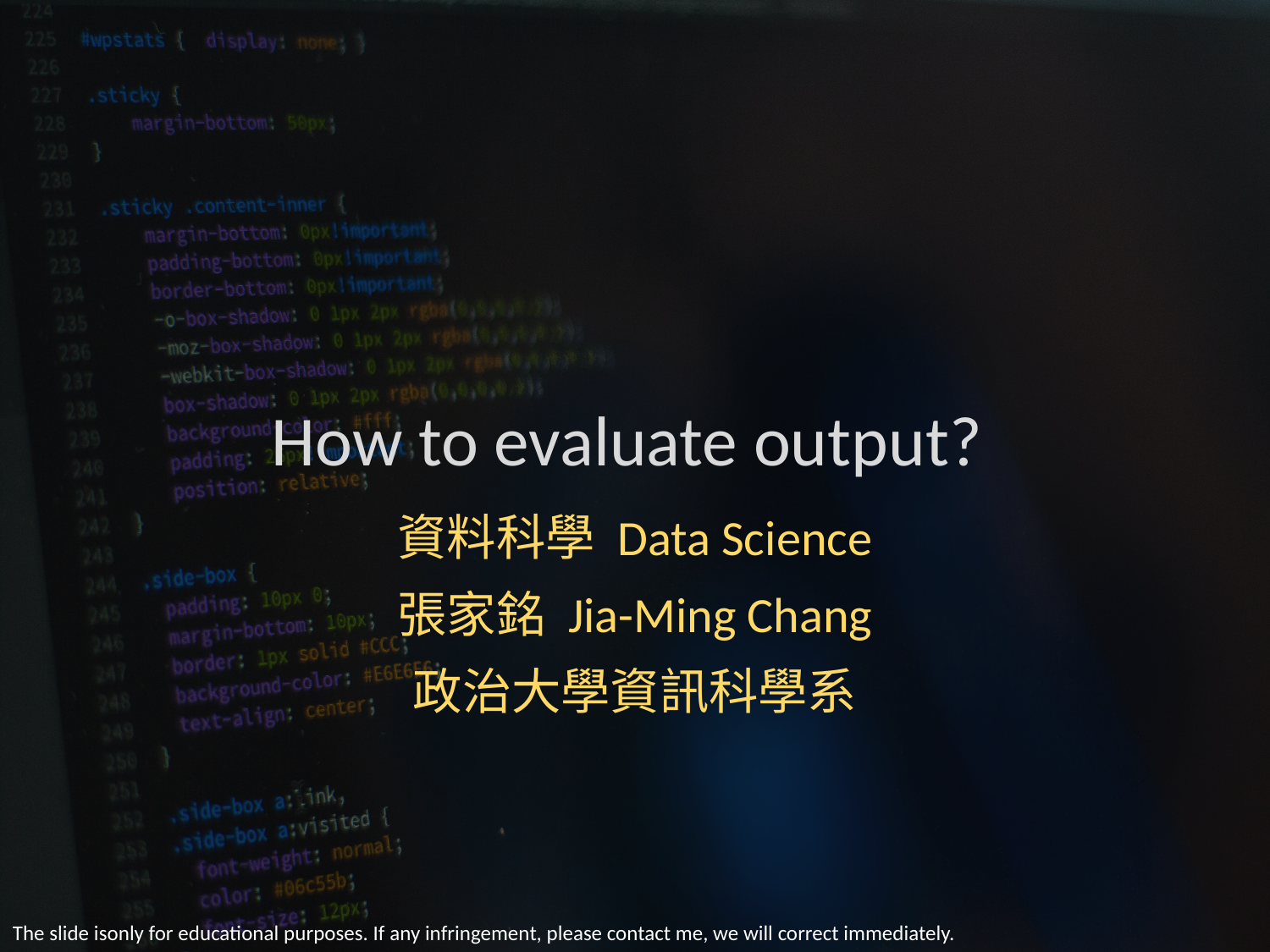

# How to evaluate output?
資料科學 Data Science
張家銘 Jia-Ming Chang
政治大學資訊科學系
The slide isonly for educational purposes. If any infringement, please contact me, we will correct immediately.